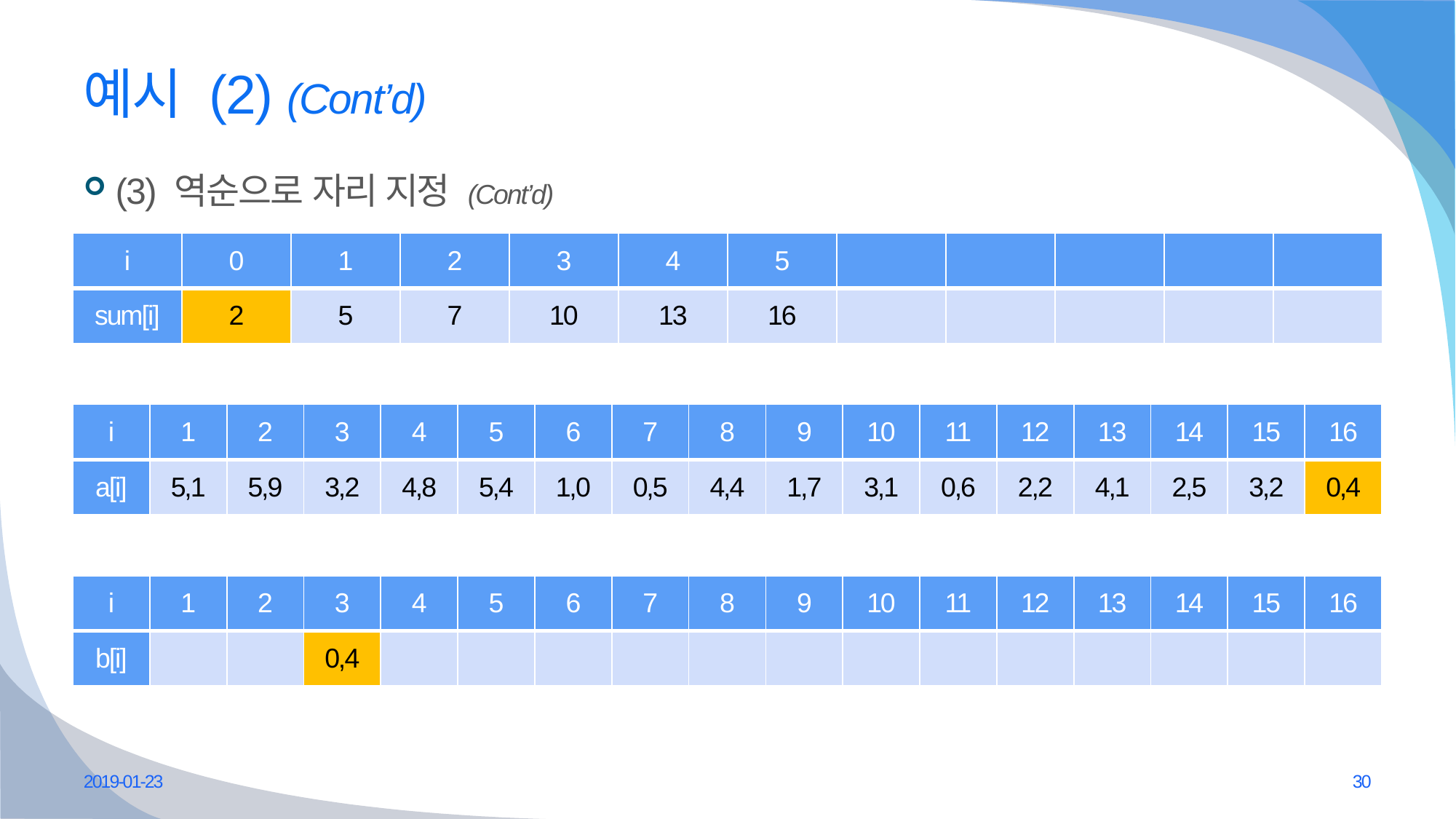

# 예시 (2) (Cont’d)
(3) 역순으로 자리 지정 (Cont’d)
| i | 0 | 1 | 2 | 3 | 4 | 5 |  |  |  |  |  |
| --- | --- | --- | --- | --- | --- | --- | --- | --- | --- | --- | --- |
| sum[i] | 2 | 5 | 7 | 10 | 13 | 16 |  |  |  |  |  |
| i | 1 | 2 | 3 | 4 | 5 | 6 | 7 | 8 | 9 | 10 | 11 | 12 | 13 | 14 | 15 | 16 |
| --- | --- | --- | --- | --- | --- | --- | --- | --- | --- | --- | --- | --- | --- | --- | --- | --- |
| a[i] | 5,1 | 5,9 | 3,2 | 4,8 | 5,4 | 1,0 | 0,5 | 4,4 | 1,7 | 3,1 | 0,6 | 2,2 | 4,1 | 2,5 | 3,2 | 0,4 |
| i | 1 | 2 | 3 | 4 | 5 | 6 | 7 | 8 | 9 | 10 | 11 | 12 | 13 | 14 | 15 | 16 |
| --- | --- | --- | --- | --- | --- | --- | --- | --- | --- | --- | --- | --- | --- | --- | --- | --- |
| b[i] |  |  | 0,4 |  |  |  |  |  |  |  |  |  |  |  |  |  |
2019-01-23
30